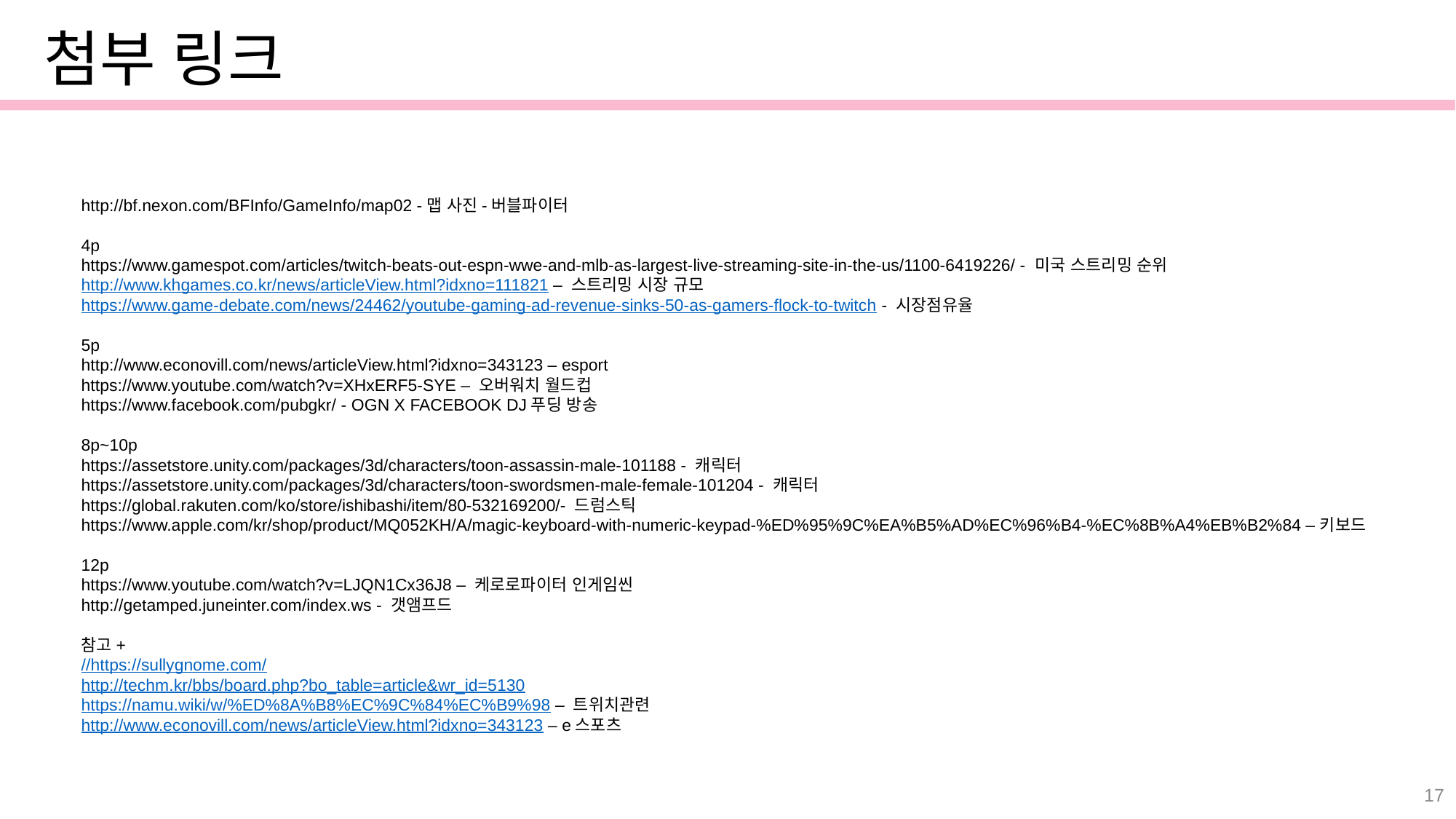

첨부 링크

http://bf.nexon.com/BFInfo/GameInfo/map02 -맵 사진-버블파이터

4p
https://www.gamespot.com/articles/twitch-beats-out-espn-wwe-and-mlb-as-largest-live-streaming-site-in-the-us/1100-6419226/ - 미국 스트리밍 순위
http://www.khgames.co.kr/news/articleView.html?idxno=111821 – 스트리밍 시장 규모
https://www.game-debate.com/news/24462/youtube-gaming-ad-revenue-sinks-50-as-gamers-flock-to-twitch - 시장점유율

5p
http://www.econovill.com/news/articleView.html?idxno=343123 – esport
https://www.youtube.com/watch?v=XHxERF5-SYE – 오버워치 월드컵
https://www.facebook.com/pubgkr/ - OGN X FACEBOOK DJ푸딩 방송

8p~10p
https://assetstore.unity.com/packages/3d/characters/toon-assassin-male-101188 - 캐릭터
https://assetstore.unity.com/packages/3d/characters/toon-swordsmen-male-female-101204 - 캐릭터
https://global.rakuten.com/ko/store/ishibashi/item/80-532169200/- 드럼스틱
https://www.apple.com/kr/shop/product/MQ052KH/A/magic-keyboard-with-numeric-keypad-%ED%95%9C%EA%B5%AD%EC%96%B4-%EC%8B%A4%EB%B2%84 –키보드

12p
https://www.youtube.com/watch?v=LJQN1Cx36J8 – 케로로파이터 인게임씬
http://getamped.juneinter.com/index.ws - 갯앰프드

참고+
//https://sullygnome.com/
http://techm.kr/bbs/board.php?bo_table=article&wr_id=5130
https://namu.wiki/w/%ED%8A%B8%EC%9C%84%EC%B9%98 – 트위치관련
http://www.econovill.com/news/articleView.html?idxno=343123 – e스포츠
17